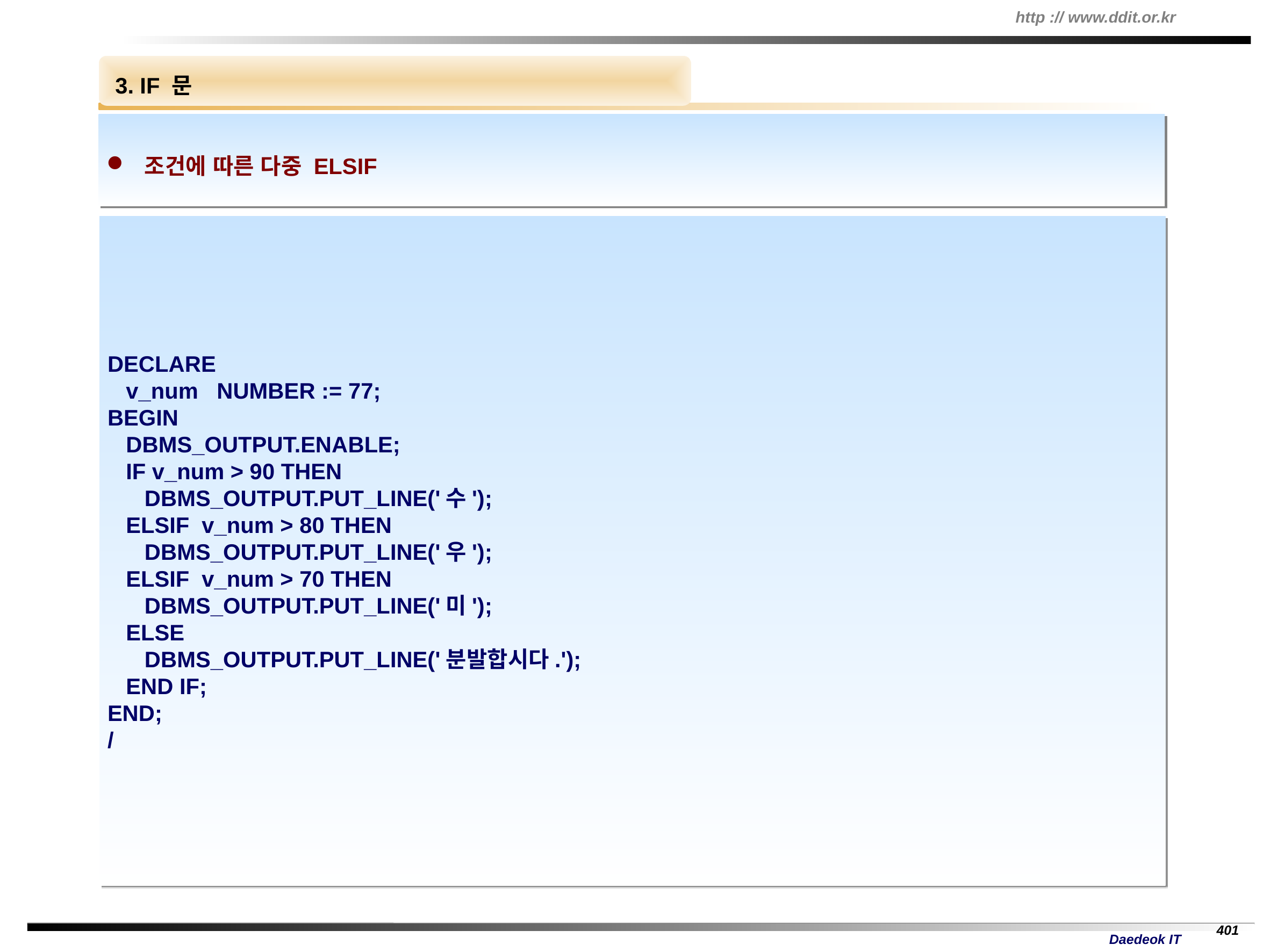

3. IF 문

  조건에 따른 다중 ELSIF
DECLARE
   v_num   NUMBER := 77;
BEGIN
   DBMS_OUTPUT.ENABLE;
   IF v_num > 90 THEN
      DBMS_OUTPUT.PUT_LINE('수');
   ELSIF  v_num > 80 THEN
      DBMS_OUTPUT.PUT_LINE('우');
   ELSIF  v_num > 70 THEN
      DBMS_OUTPUT.PUT_LINE('미');
   ELSE
      DBMS_OUTPUT.PUT_LINE('분발합시다.');
   END IF;
END;
/